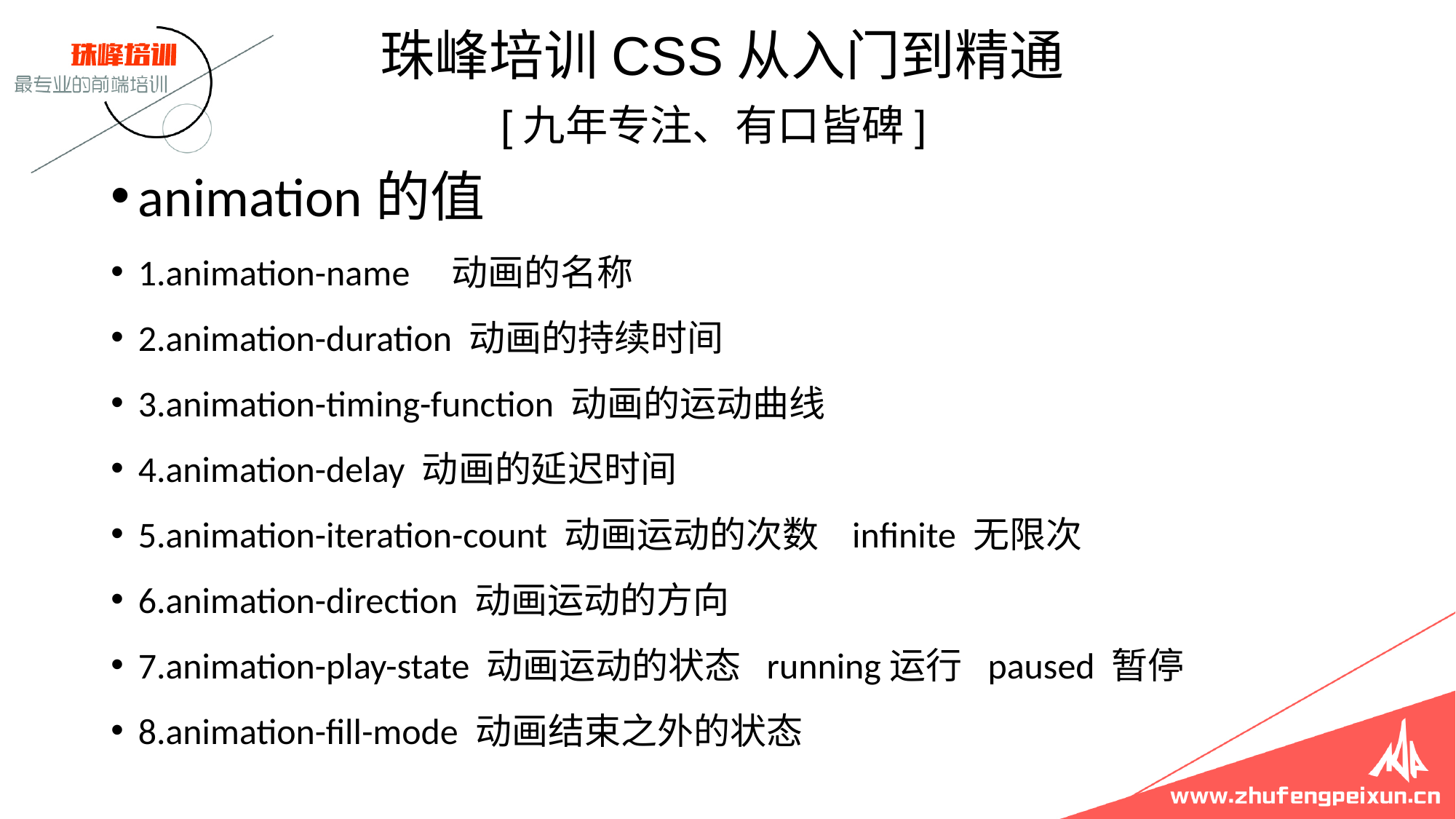

珠峰培训CSS从入门到精通
        [九年专注、有口皆碑]
animation的值
1.animation-name    动画的名称
2.animation-duration 动画的持续时间
3.animation-timing-function 动画的运动曲线
4.animation-delay 动画的延迟时间
5.animation-iteration-count 动画运动的次数   infinite 无限次
6.animation-direction 动画运动的方向
7.animation-play-state 动画运动的状态  running运行  paused 暂停
8.animation-fill-mode 动画结束之外的状态